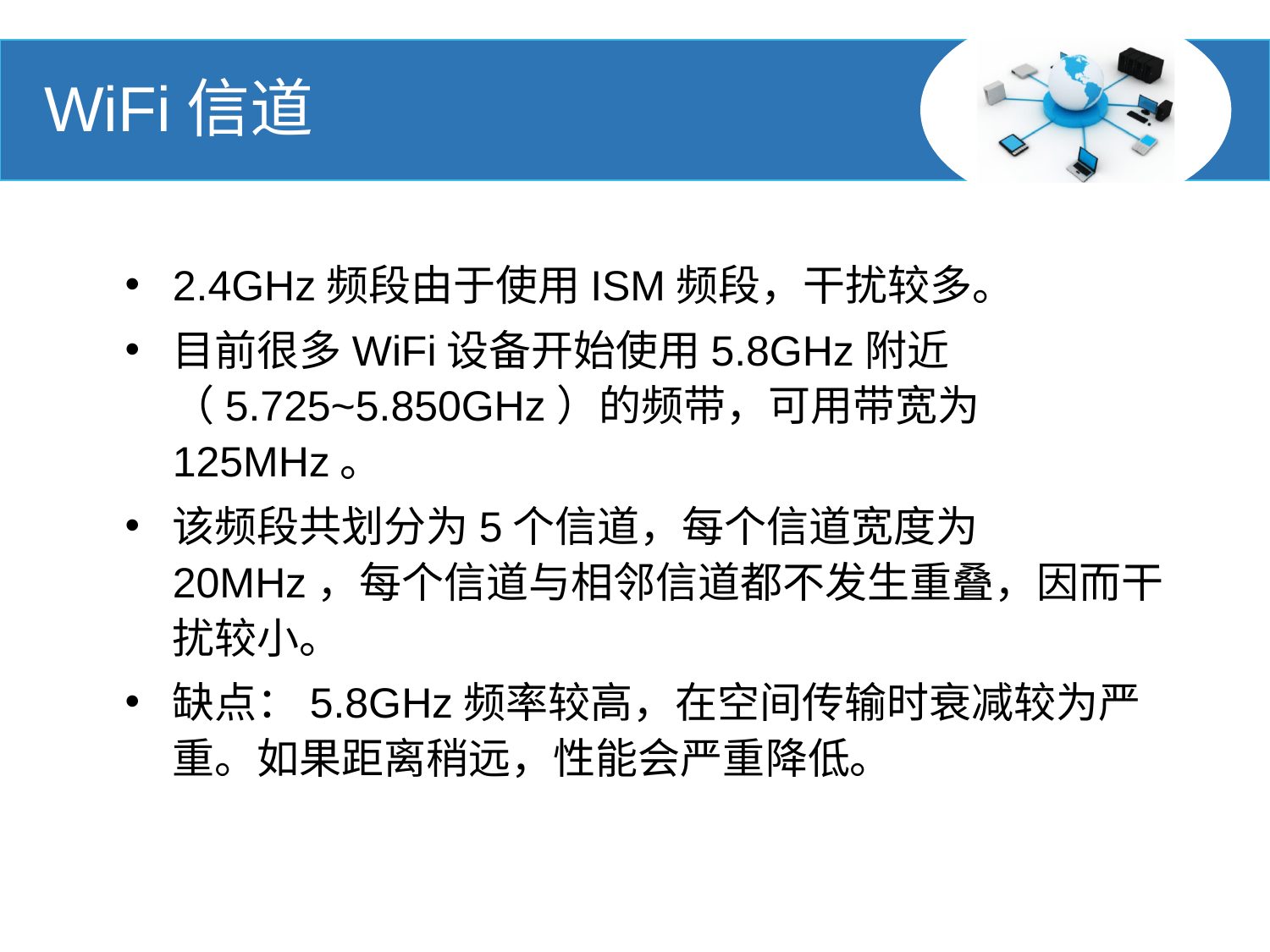

#

WiFi信道
2.4GHz频段由于使用ISM频段，干扰较多。
目前很多WiFi设备开始使用5.8GHz附近（5.725~5.850GHz）的频带，可用带宽为125MHz。
该频段共划分为5个信道，每个信道宽度为20MHz，每个信道与相邻信道都不发生重叠，因而干扰较小。
缺点：5.8GHz频率较高，在空间传输时衰减较为严重。如果距离稍远，性能会严重降低。